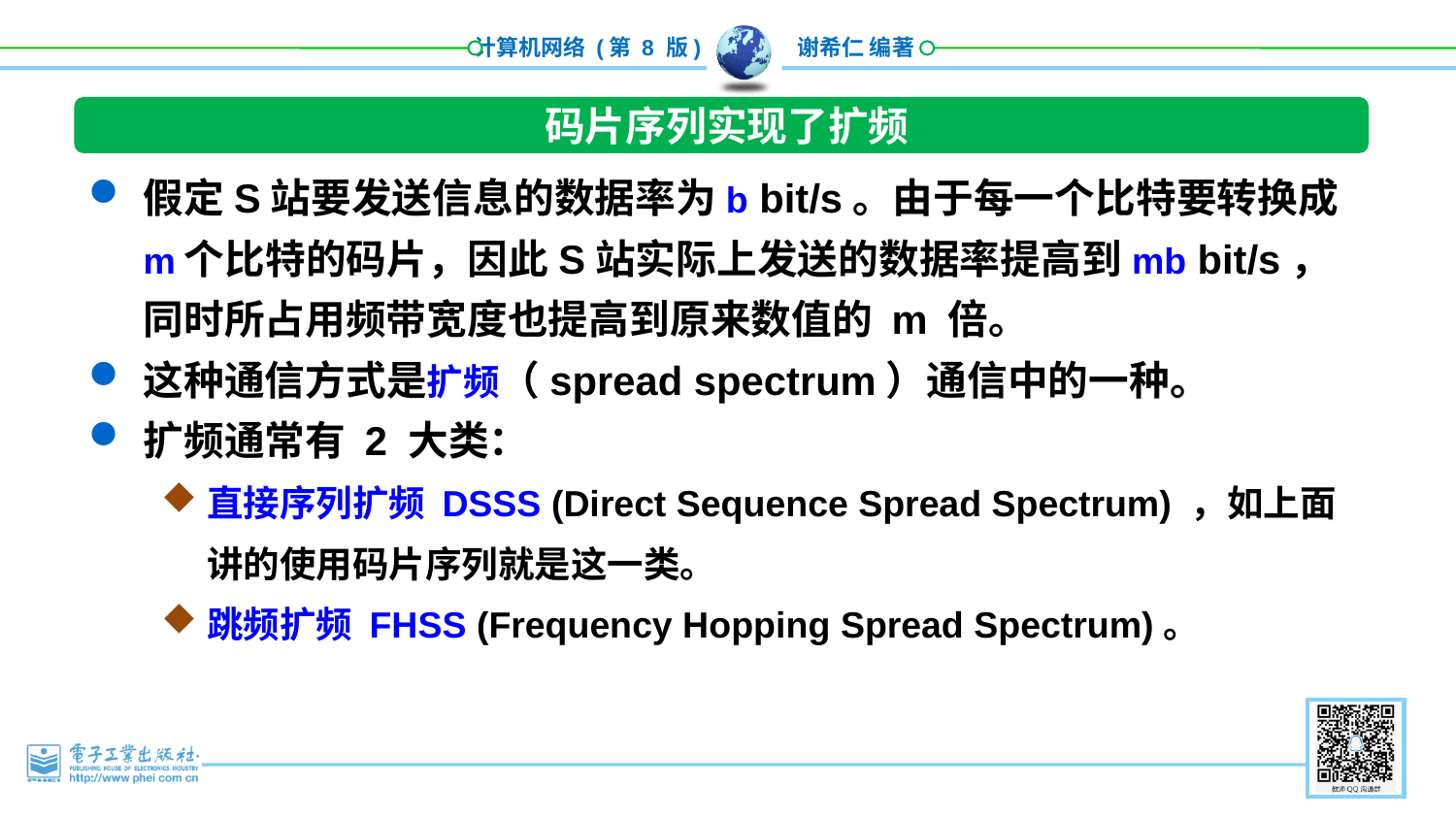

码片序列实现了扩频
假定S站要发送信息的数据率为b bit/s。由于每一个比特要转换成m个比特的码片，因此S站实际上发送的数据率提高到mb bit/s，同时所占用频带宽度也提高到原来数值的 m 倍。
这种通信方式是扩频（spread spectrum）通信中的一种。
扩频通常有 2 大类：
直接序列扩频 DSSS (Direct Sequence Spread Spectrum) ，如上面讲的使用码片序列就是这一类。
跳频扩频 FHSS (Frequency Hopping Spread Spectrum)。